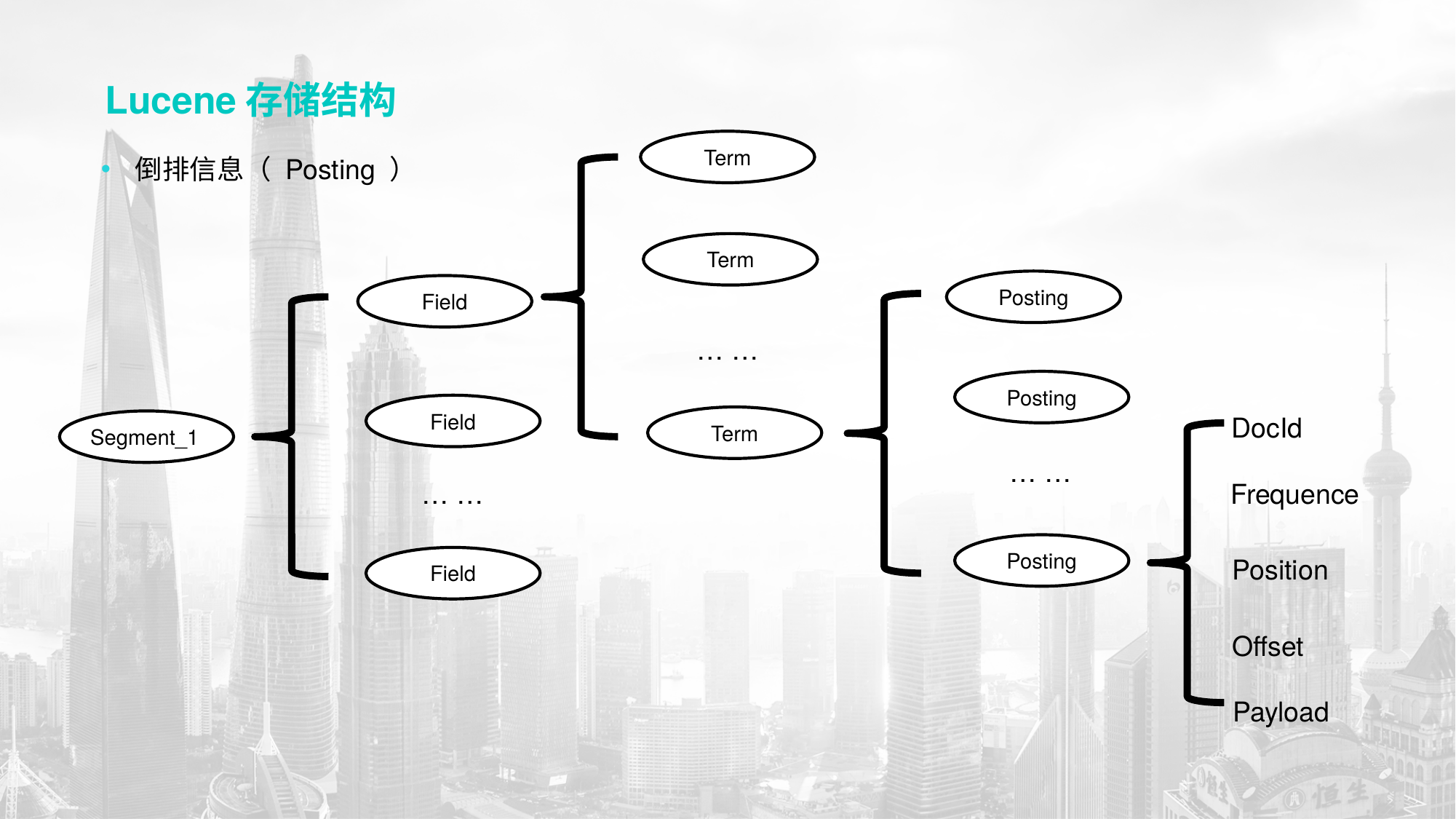

# Lucene存储结构
Term
倒排信息（ Posting ）

Term
Posting
Field

… …
Posting
Field
DocId
Term
Segment_1

… …
… …
Frequence
Posting
Field
Position
Offset
Payload